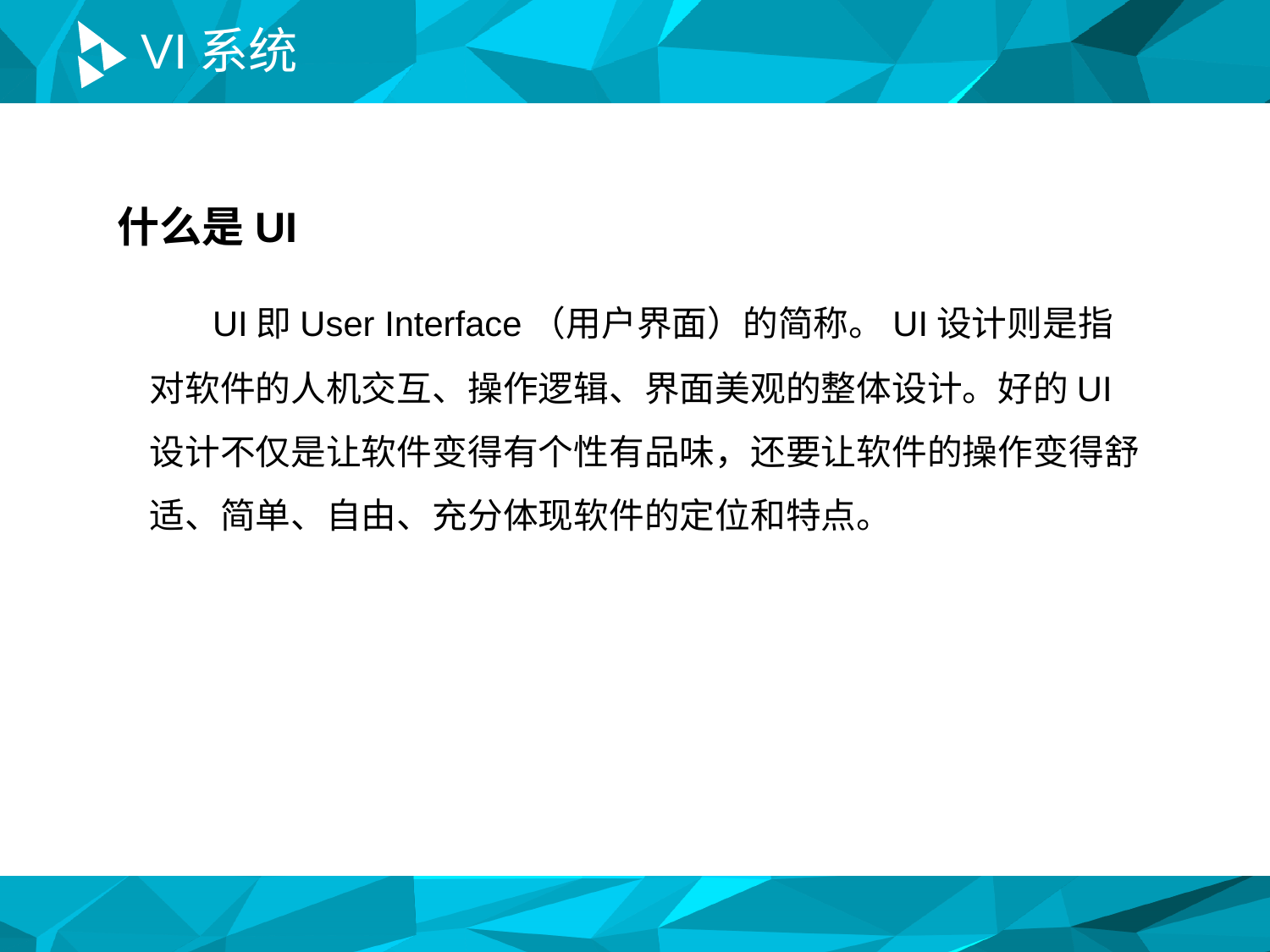

# VI系统
什么是UI
        UI即User Interface（用户界面）的简称。UI设计则是指对软件的人机交互、操作逻辑、界面美观的整体设计。好的UI设计不仅是让软件变得有个性有品味，还要让软件的操作变得舒适、简单、自由、充分体现软件的定位和特点。